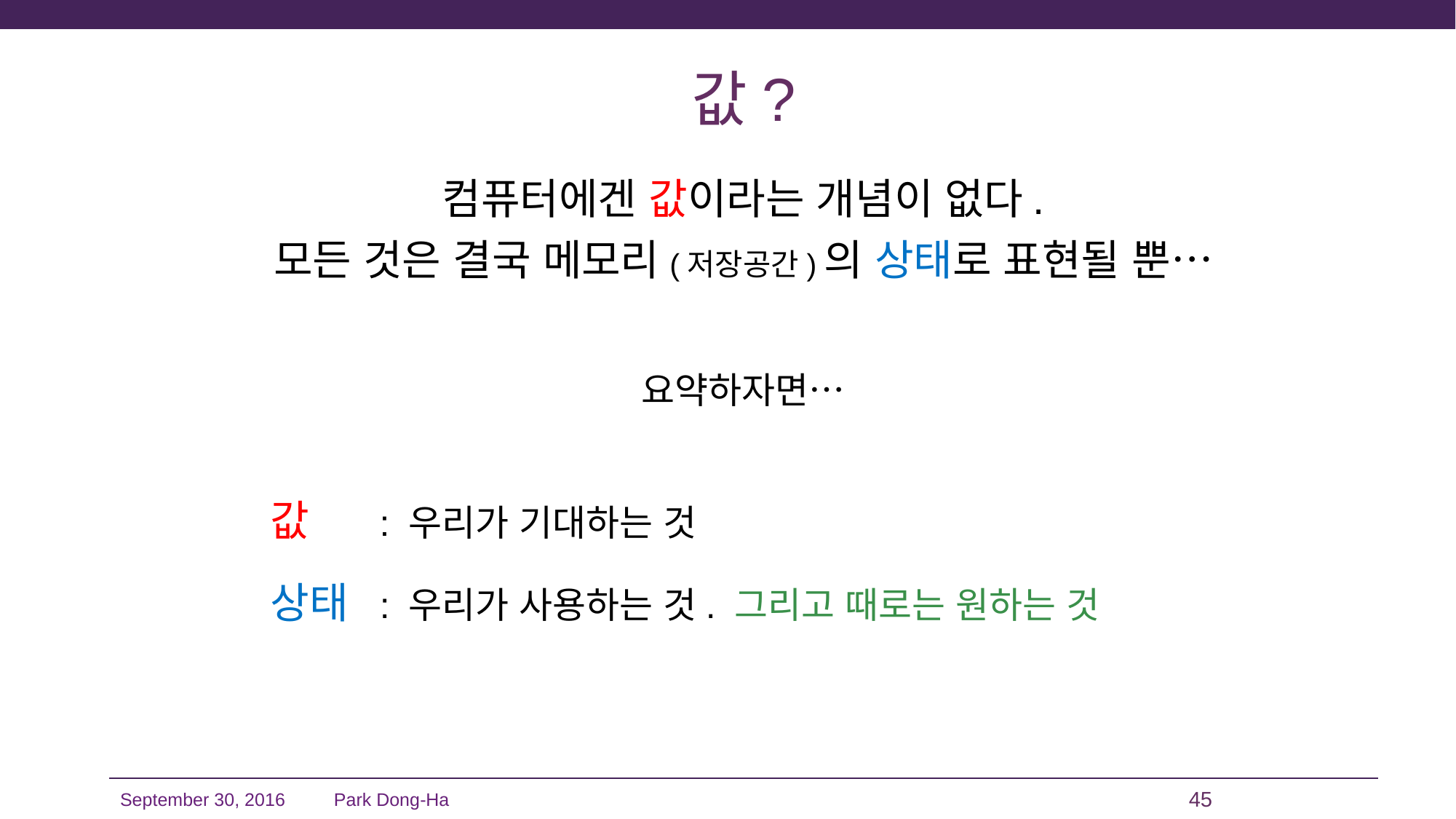

# 값?
컴퓨터에겐 값이라는 개념이 없다.
모든 것은 결국 메모리(저장공간)의 상태로 표현될 뿐…
요약하자면…
값 	: 우리가 기대하는 것
상태 	: 우리가 사용하는 것. 그리고 때로는 원하는 것
Park Dong-Ha
45